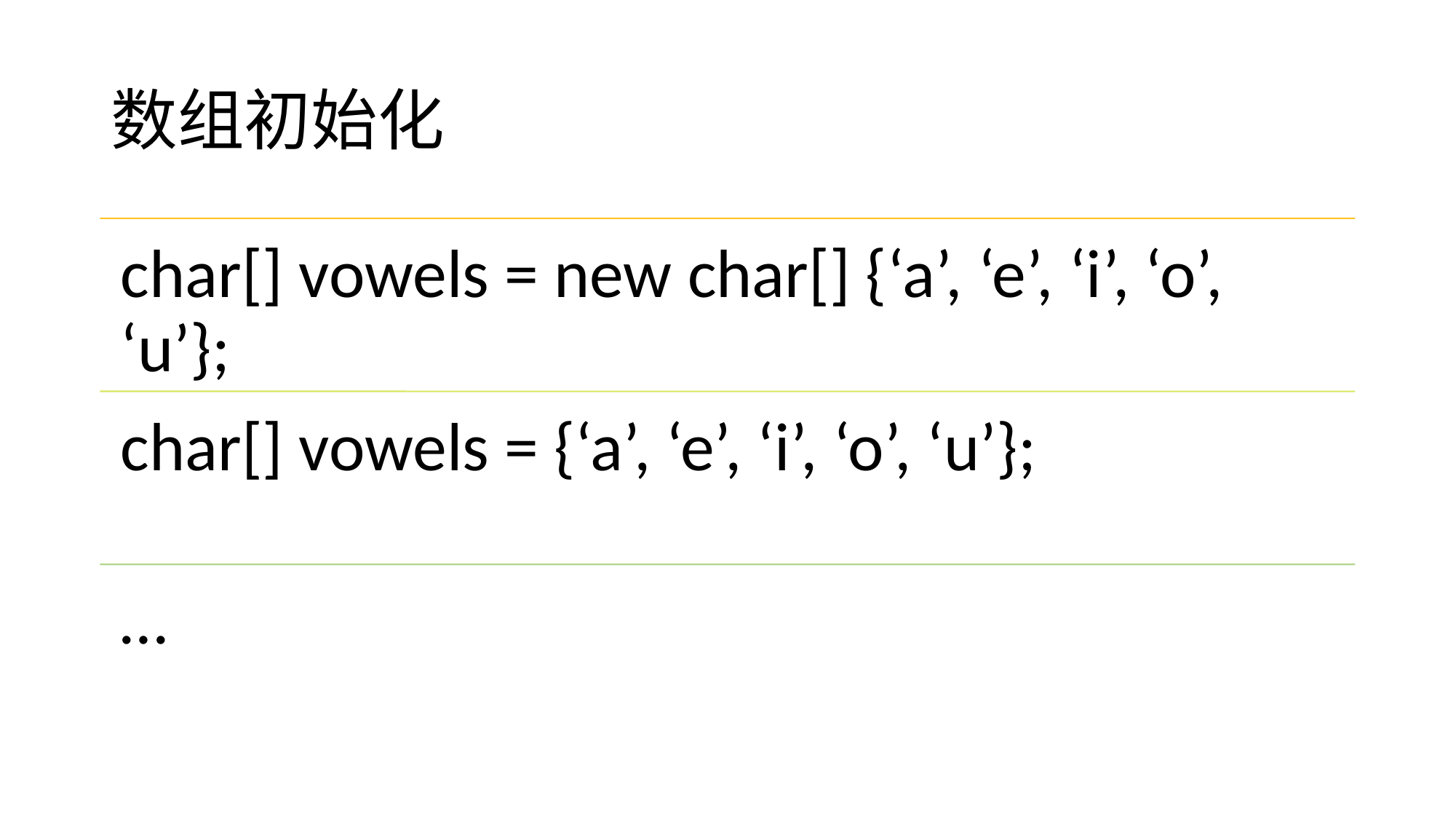

# 数组初始化
char[] vowels = new char[] {‘a’, ‘e’, ‘i’, ‘o’, ‘u’};
char[] vowels = {‘a’, ‘e’, ‘i’, ‘o’, ‘u’};
…